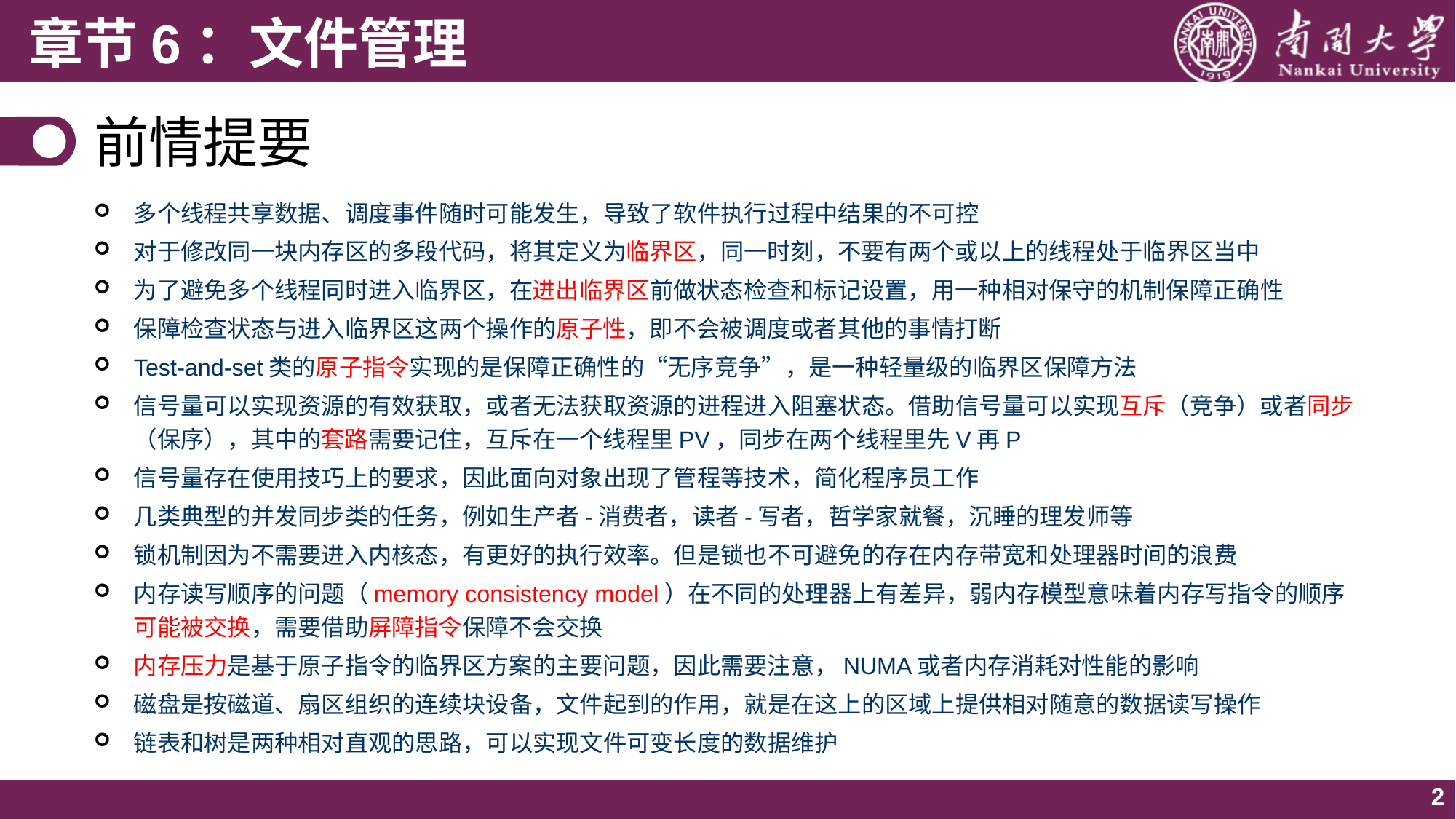

# 前情提要
多个线程共享数据、调度事件随时可能发生，导致了软件执行过程中结果的不可控
对于修改同一块内存区的多段代码，将其定义为临界区，同一时刻，不要有两个或以上的线程处于临界区当中
为了避免多个线程同时进入临界区，在进出临界区前做状态检查和标记设置，用一种相对保守的机制保障正确性
保障检查状态与进入临界区这两个操作的原子性，即不会被调度或者其他的事情打断
Test-and-set类的原子指令实现的是保障正确性的“无序竞争”，是一种轻量级的临界区保障方法
信号量可以实现资源的有效获取，或者无法获取资源的进程进入阻塞状态。借助信号量可以实现互斥（竞争）或者同步（保序），其中的套路需要记住，互斥在一个线程里PV，同步在两个线程里先V再P
信号量存在使用技巧上的要求，因此面向对象出现了管程等技术，简化程序员工作
几类典型的并发同步类的任务，例如生产者-消费者，读者-写者，哲学家就餐，沉睡的理发师等
锁机制因为不需要进入内核态，有更好的执行效率。但是锁也不可避免的存在内存带宽和处理器时间的浪费
内存读写顺序的问题（memory consistency model）在不同的处理器上有差异，弱内存模型意味着内存写指令的顺序可能被交换，需要借助屏障指令保障不会交换
内存压力是基于原子指令的临界区方案的主要问题，因此需要注意，NUMA或者内存消耗对性能的影响
磁盘是按磁道、扇区组织的连续块设备，文件起到的作用，就是在这上的区域上提供相对随意的数据读写操作
链表和树是两种相对直观的思路，可以实现文件可变长度的数据维护
2